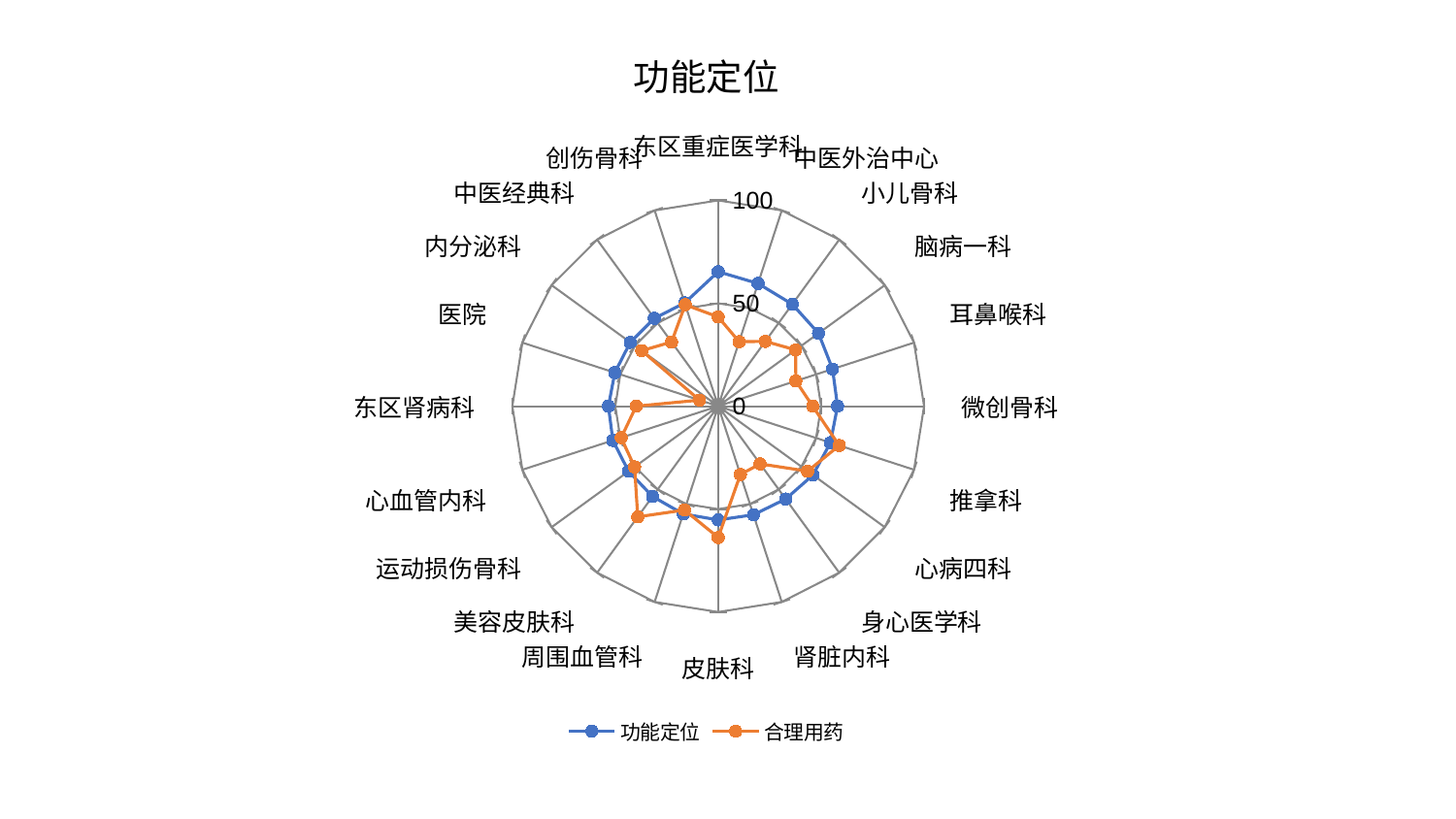

### Chart: 功能定位

| Category | 功能定位 | 合理用药 |
|---|---|---|
| 东区重症医学科 | 65.35567433355922 | 43.35450240339089 |
| 中医外治中心 | 62.70029434097889 | 32.93387902588918 |
| 小儿骨科 | 61.25279218709834 | 38.93406614135653 |
| 脑病一科 | 60.24968331121986 | 46.51682545761238 |
| 耳鼻喉科 | 58.406127041484936 | 39.65778588264797 |
| 微创骨科 | 57.96872910782233 | 45.91469815451747 |
| 推拿科 | 57.32118002364093 | 61.812957157743476 |
| 心病四科 | 56.92282691543496 | 53.7278531749557 |
| 身心医学科 | 55.770663141717115 | 34.676400404054085 |
| 肾脏内科 | 55.48657235739582 | 34.91009647891081 |
| 皮肤科 | 55.277127212232735 | 63.80297714244776 |
| 周围血管科 | 55.05401841477667 | 53.042674531048526 |
| 美容皮肤科 | 54.264672815992135 | 66.4554598282805 |
| 运动损伤骨科 | 53.84182305622526 | 50.21416090456194 |
| 心血管内科 | 53.81134269374499 | 49.55240937040512 |
| 东区肾病科 | 53.328077193701546 | 39.86499993590427 |
| 医院 | 52.7988490976029 | 9.532488055652037 |
| 内分泌科 | 52.79315987276831 | 45.933207808942896 |
| 中医经典科 | 52.77397794677767 | 38.567947513070905 |
| 创伤骨科 | 52.746315568315374 | 51.83021400418505 |
30